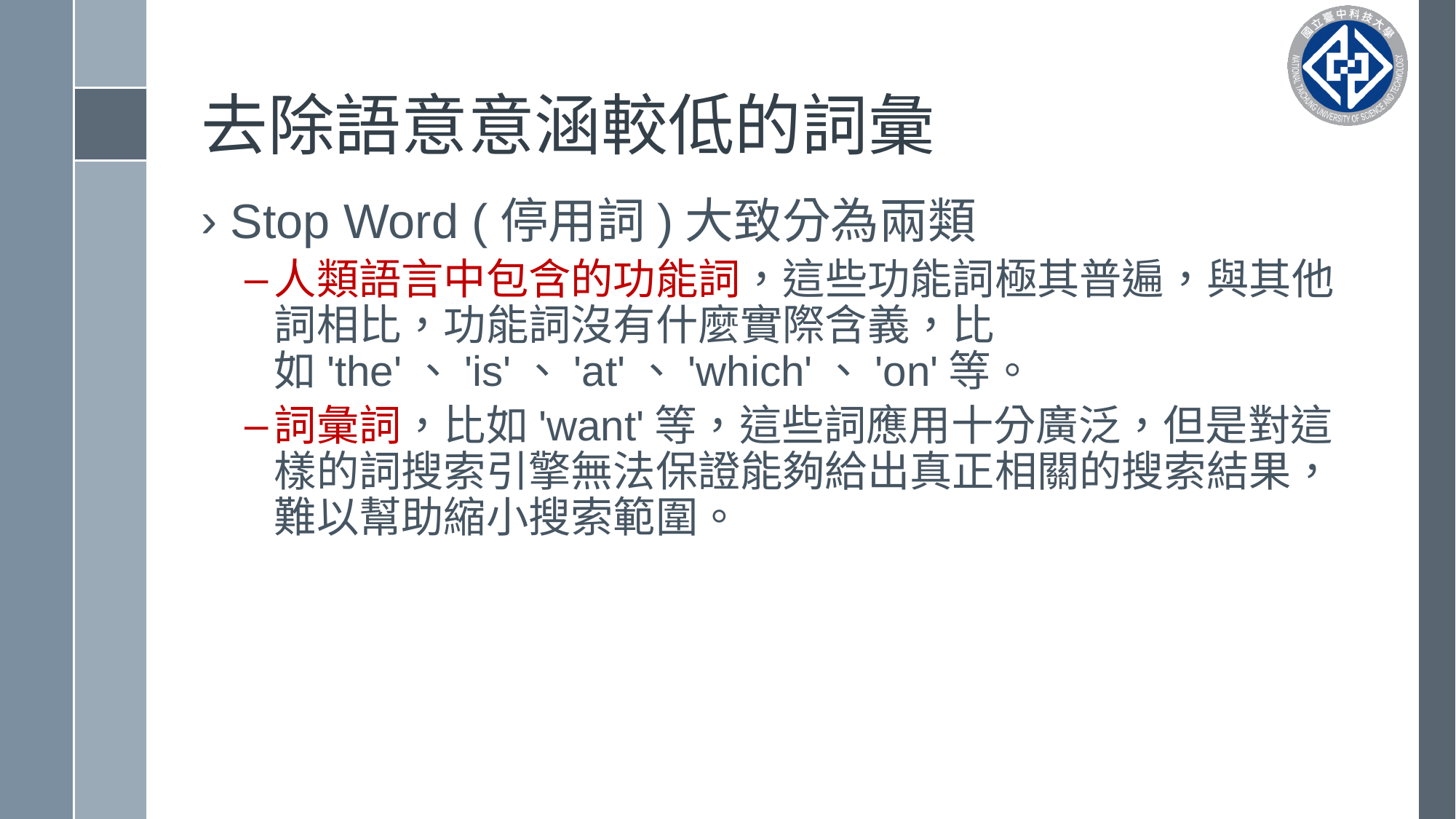

# 去除語意意涵較低的詞彙
Stop Word (停用詞)大致分為兩類
人類語言中包含的功能詞，這些功能詞極其普遍，與其他詞相比，功能詞沒有什麼實際含義，比如'the'、'is'、'at'、'which'、'on'等。
詞彙詞，比如'want'等，這些詞應用十分廣泛，但是對這樣的詞搜索引擎無法保證能夠給出真正相關的搜索結果，難以幫助縮小搜索範圍。